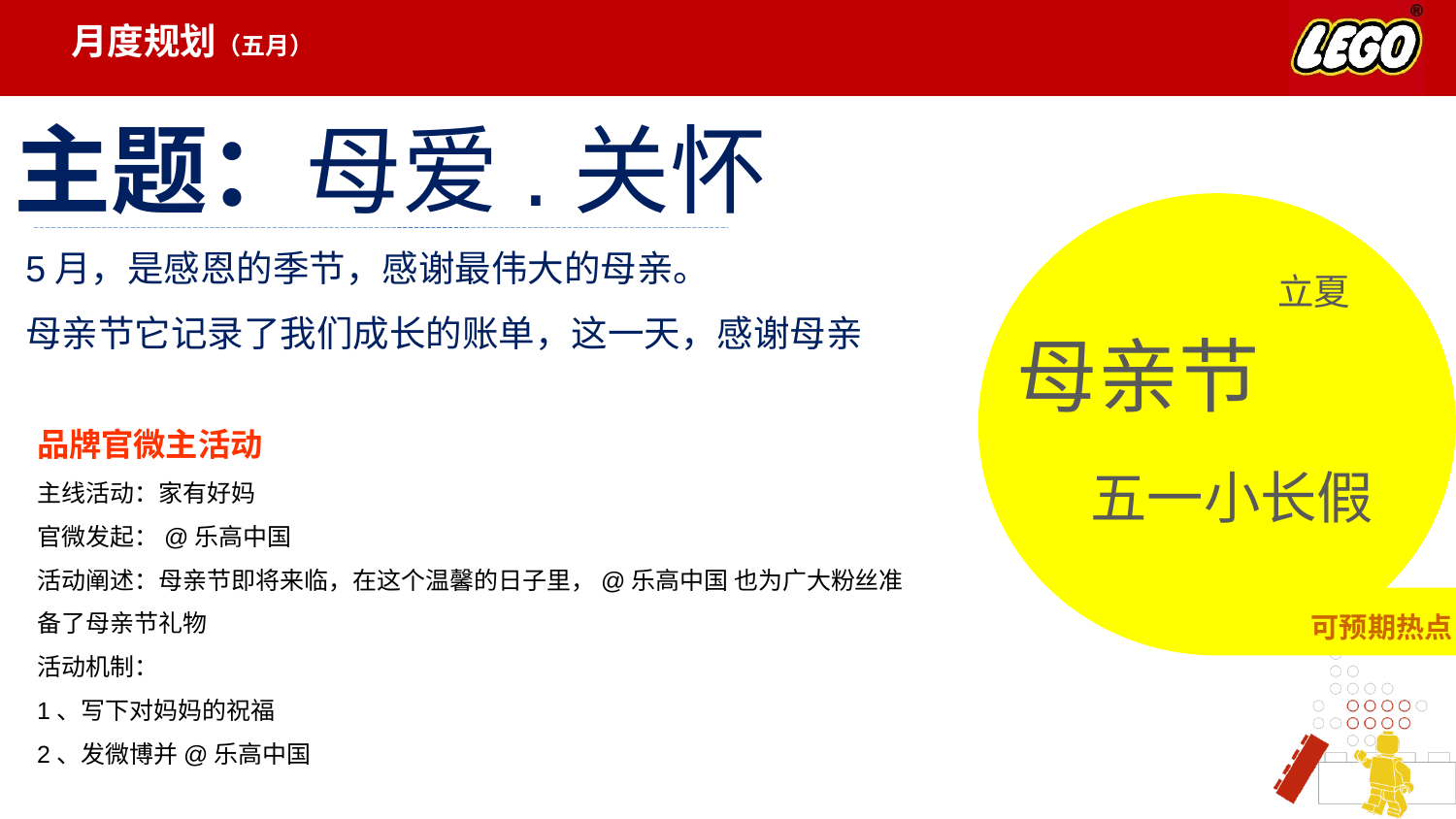

月度规划（五月）
主题：母爱.关怀

5月，是感恩的季节，感谢最伟大的母亲。
母亲节它记录了我们成长的账单，这一天，感谢母亲
立夏
母亲节
品牌官微主活动
主线活动：家有好妈
官微发起：@乐高中国
活动阐述：母亲节即将来临，在这个温馨的日子里，@乐高中国 也为广大粉丝准备了母亲节礼物
活动机制：
1、写下对妈妈的祝福
2、发微博并@乐高中国
五一小长假
可预期热点